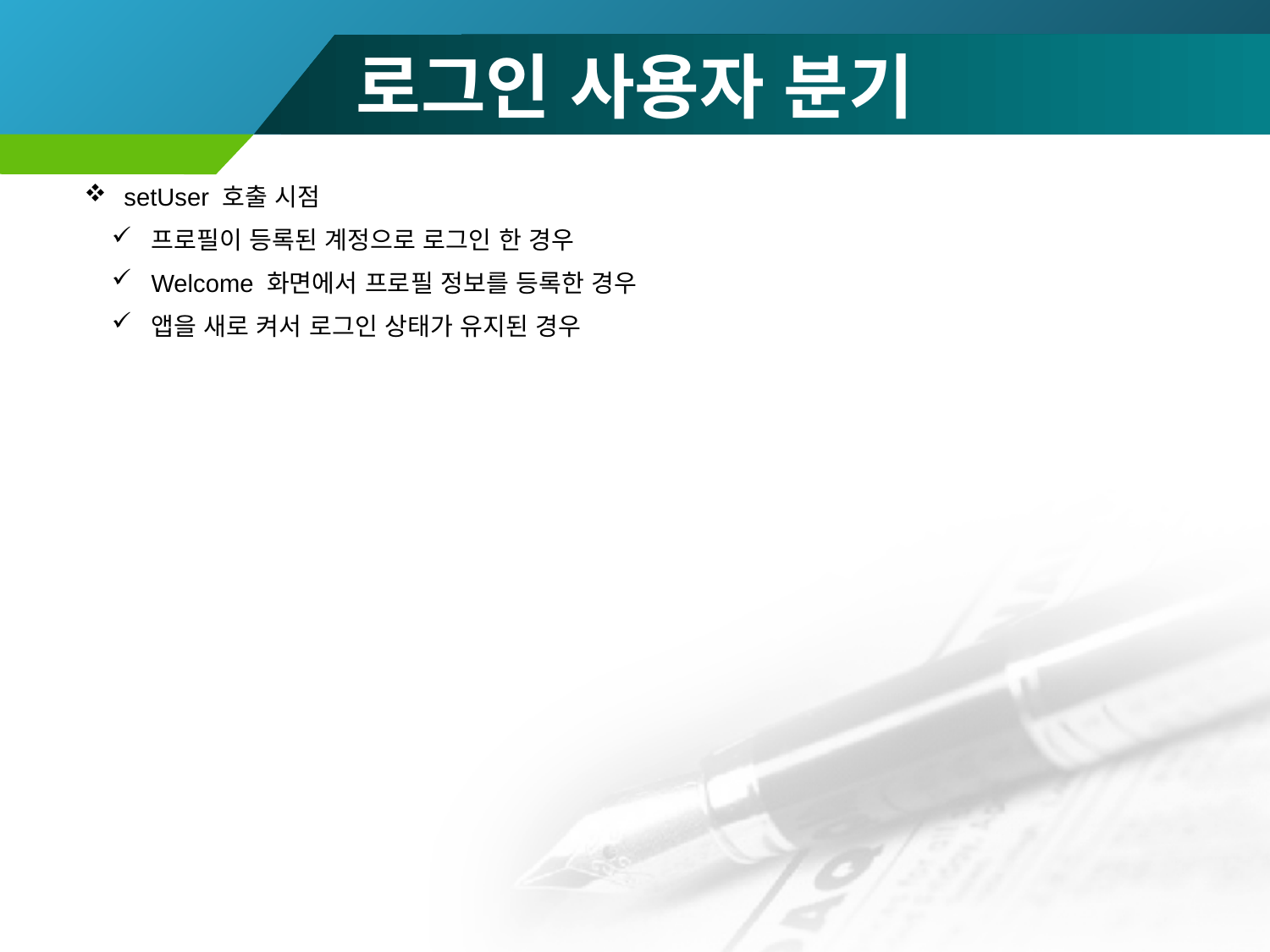

# 로그인 사용자 분기
setUser 호출 시점
프로필이 등록된 계정으로 로그인 한 경우
Welcome 화면에서 프로필 정보를 등록한 경우
앱을 새로 켜서 로그인 상태가 유지된 경우